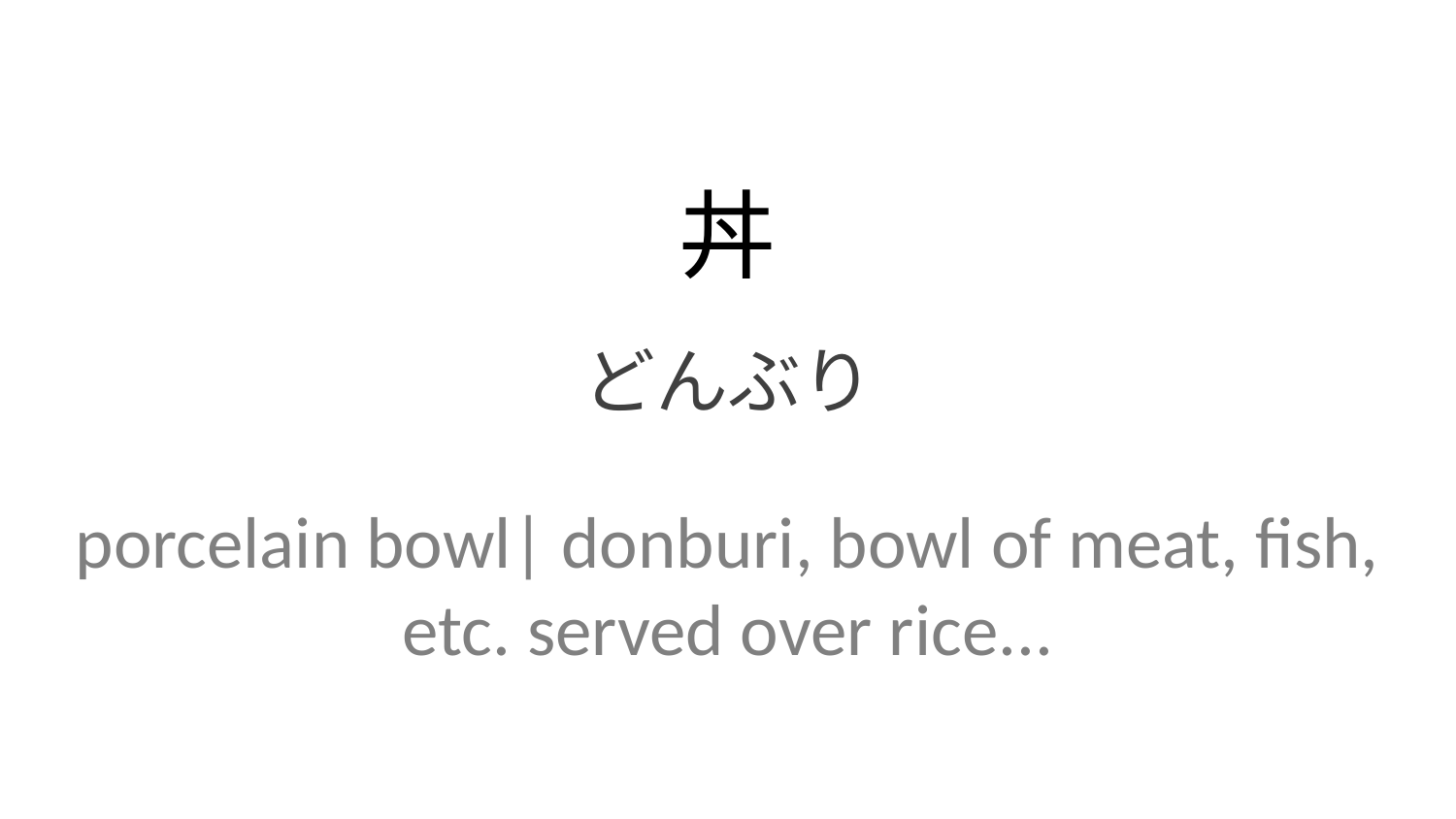

丼

どんぶり
porcelain bowl| donburi, bowl of meat, fish, etc. served over rice...